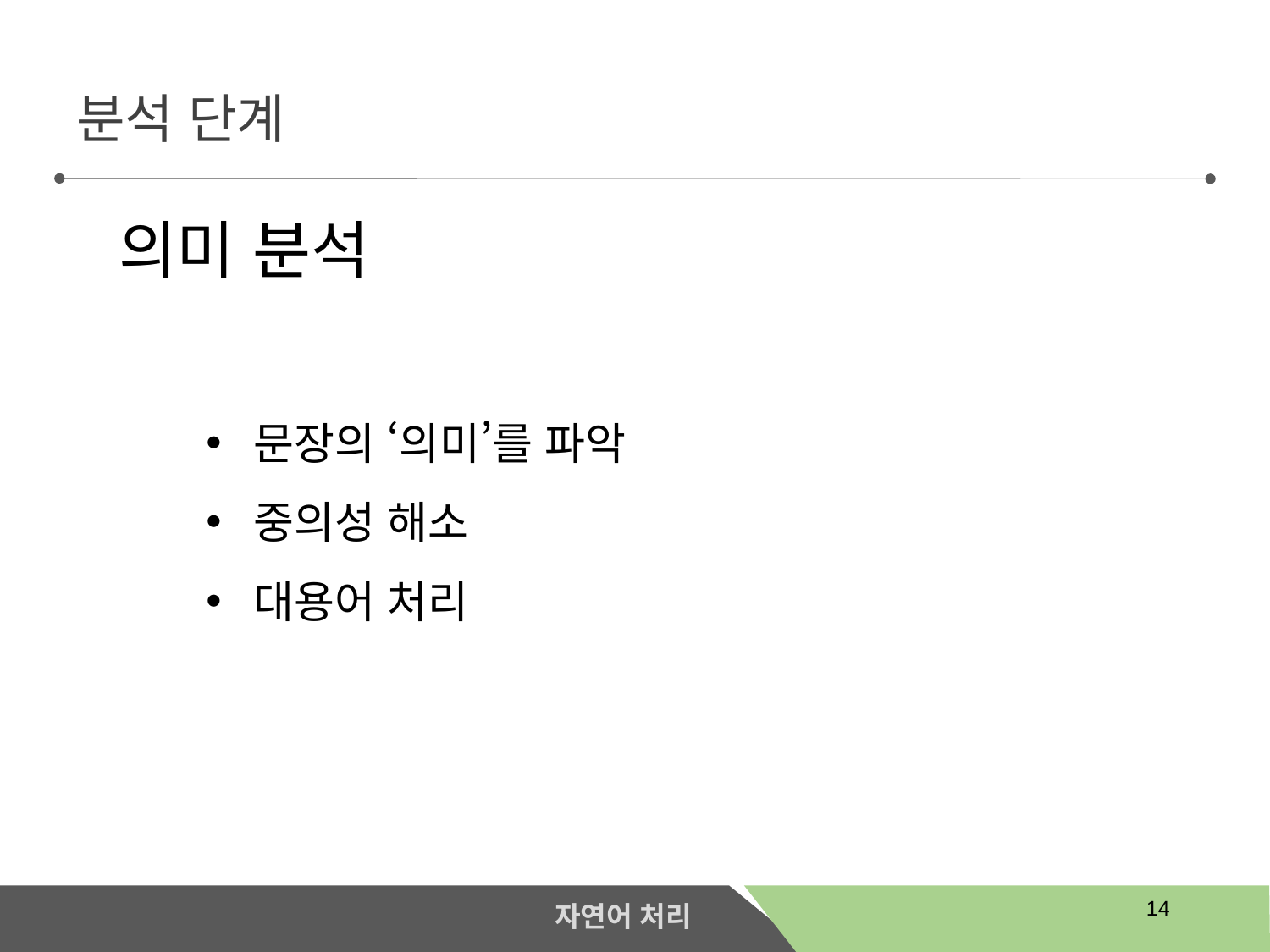

분석 단계
의미 분석
문장의 ‘의미’를 파악
중의성 해소
대용어 처리
14

자연어 처리